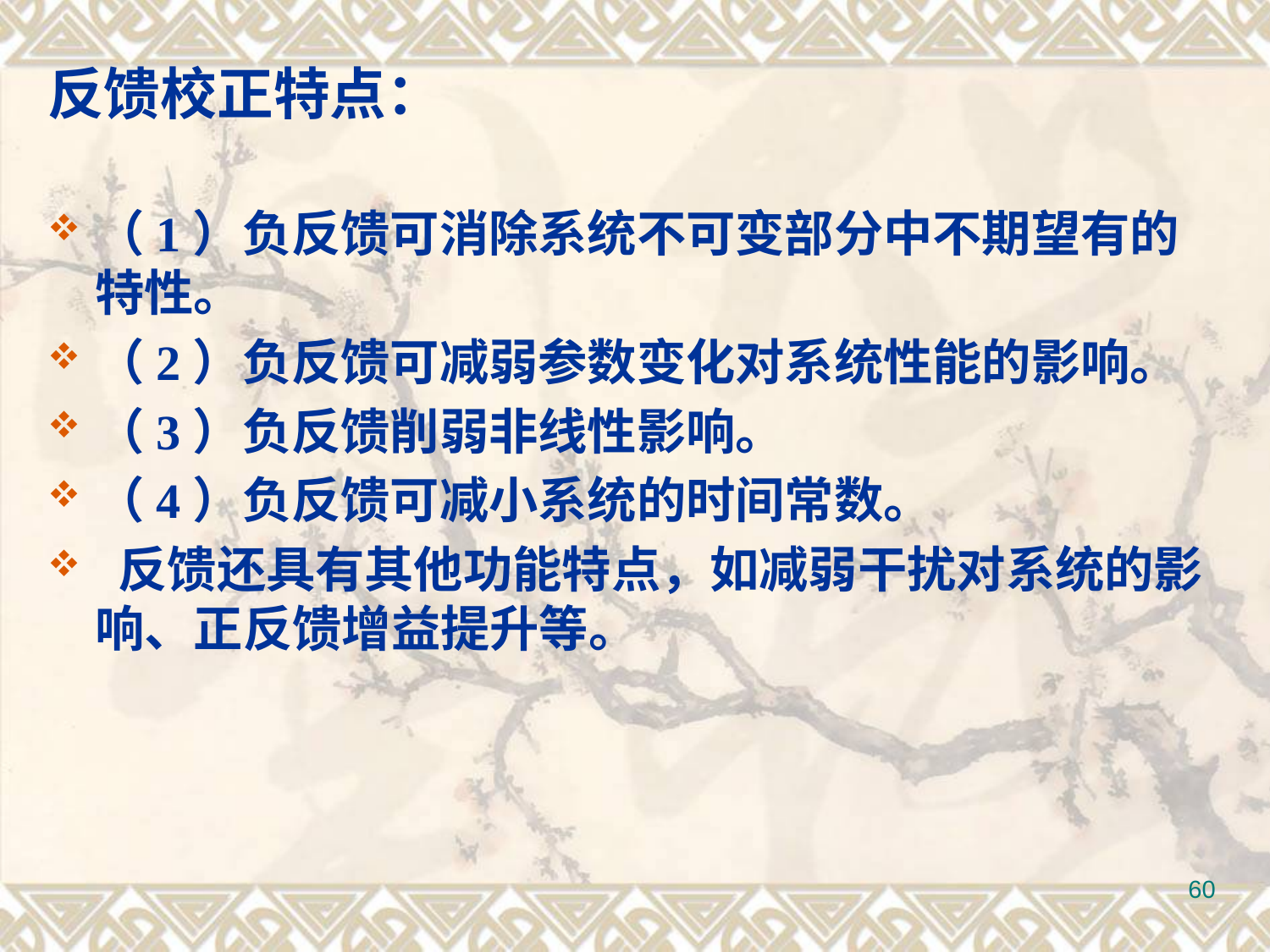

# 反馈校正特点：
（1）负反馈可消除系统不可变部分中不期望有的特性。
（2）负反馈可减弱参数变化对系统性能的影响。
（3）负反馈削弱非线性影响。
（4）负反馈可减小系统的时间常数。
 反馈还具有其他功能特点，如减弱干扰对系统的影响、正反馈增益提升等。
60